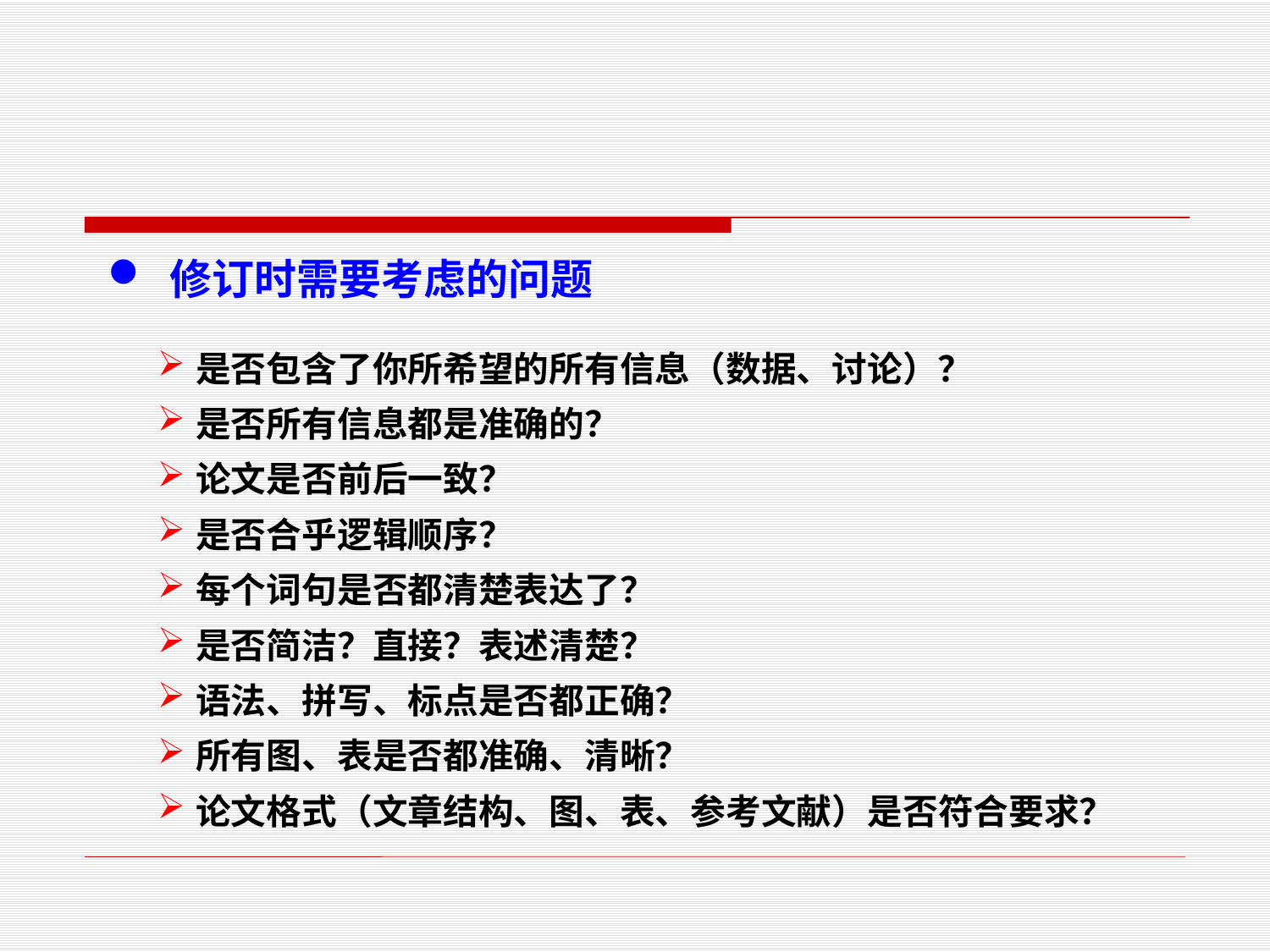

修订时需要考虑的问题
是否包含了你所希望的所有信息（数据、讨论）？
是否所有信息都是准确的？
论文是否前后一致？
是否合乎逻辑顺序？
每个词句是否都清楚表达了？
是否简洁？直接？表述清楚？
语法、拼写、标点是否都正确？
所有图、表是否都准确、清晰？
论文格式（文章结构、图、表、参考文献）是否符合要求？